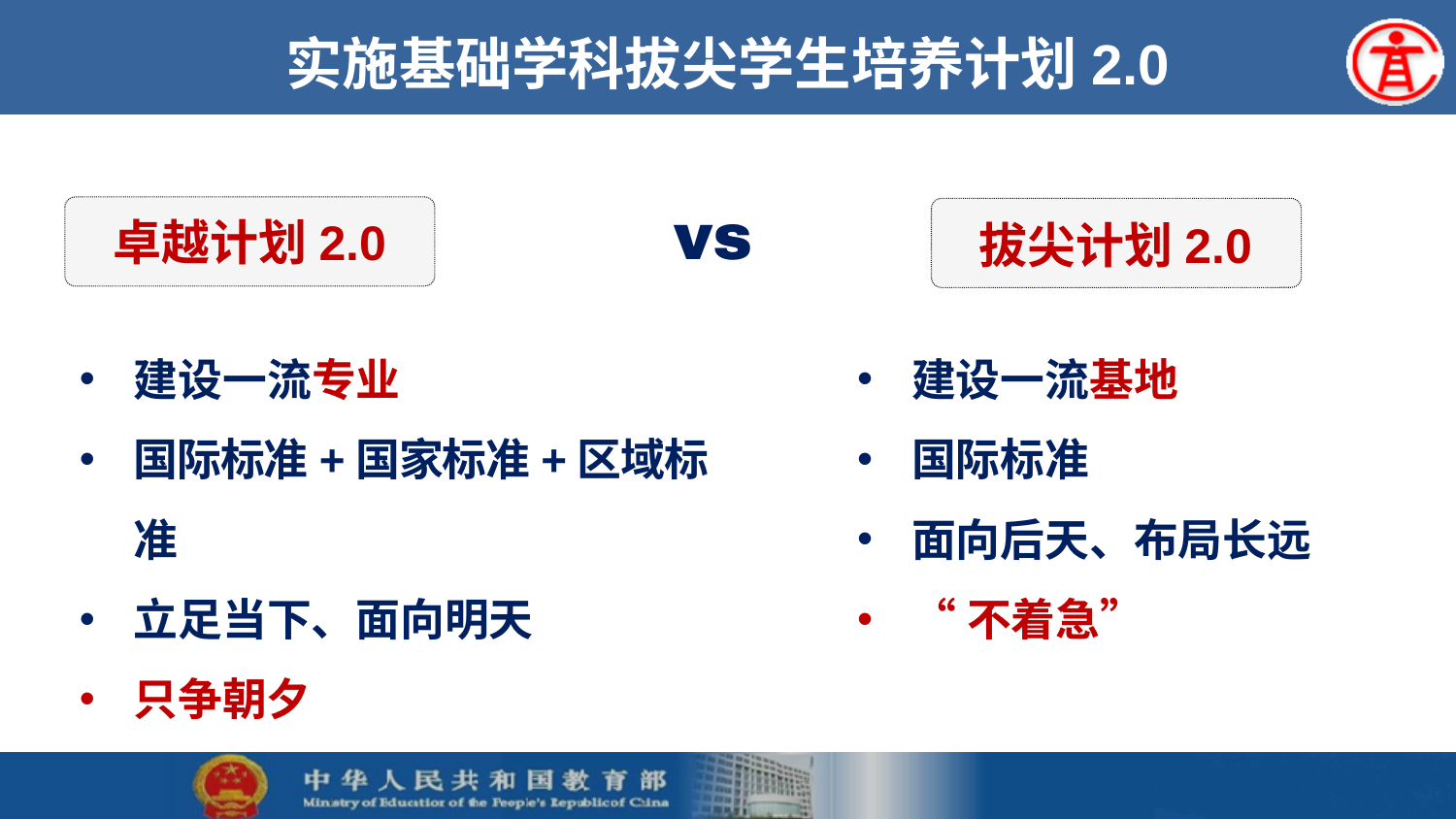

# 实施基础学科拔尖学生培养计划2.0
vs

卓越计划2.0
拔尖计划2.0
建设一流专业
国际标准+国家标准+区域标准
立足当下、面向明天
只争朝夕
建设一流基地
国际标准
面向后天、布局长远
“不着急”